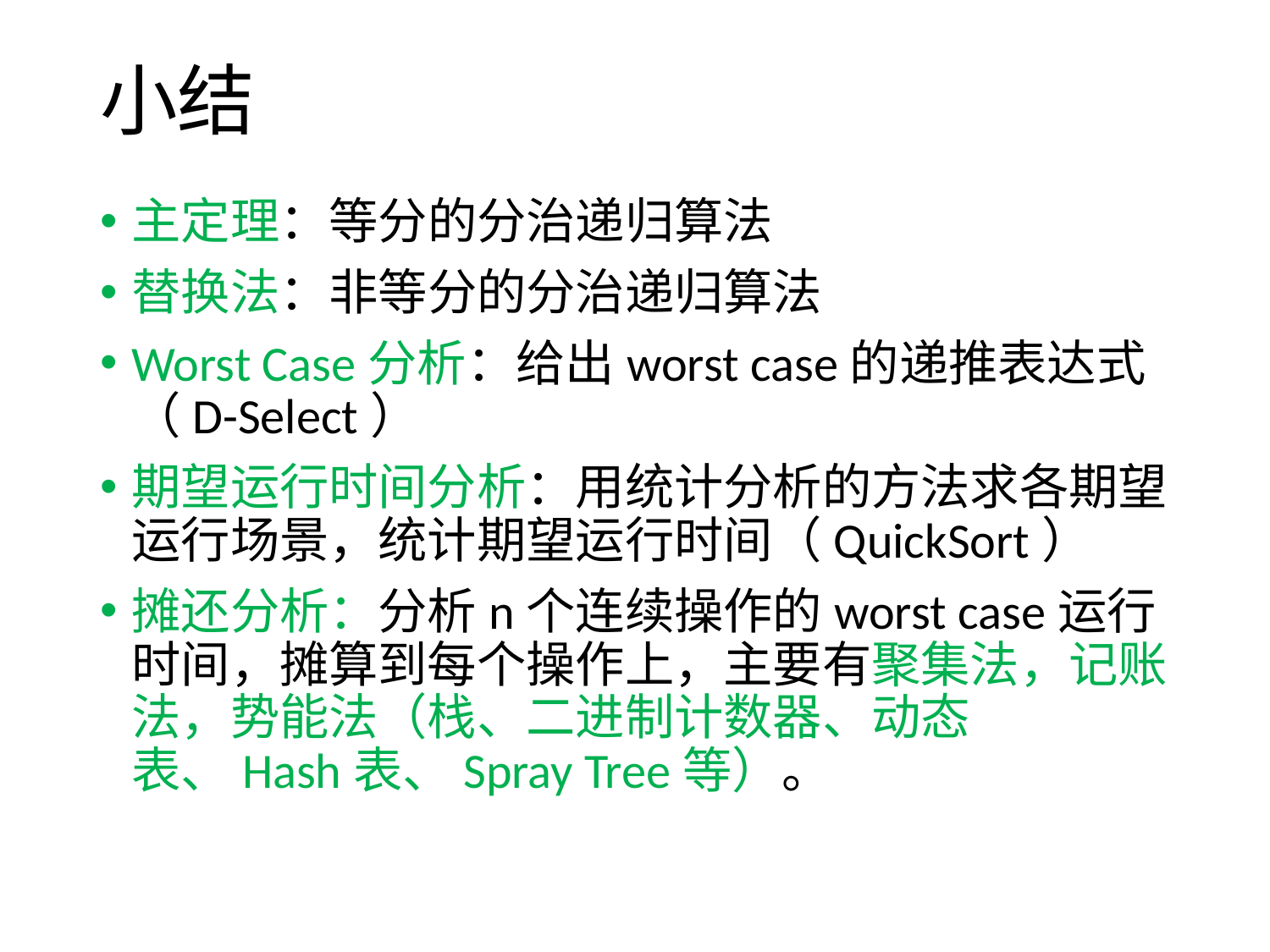

# 小结
主定理：等分的分治递归算法
替换法：非等分的分治递归算法
Worst Case分析：给出worst case的递推表达式（D-Select）
期望运行时间分析：用统计分析的方法求各期望运行场景，统计期望运行时间（QuickSort）
摊还分析：分析n个连续操作的worst case运行时间，摊算到每个操作上，主要有聚集法，记账法，势能法（栈、二进制计数器、动态表、Hash表、Spray Tree等）。